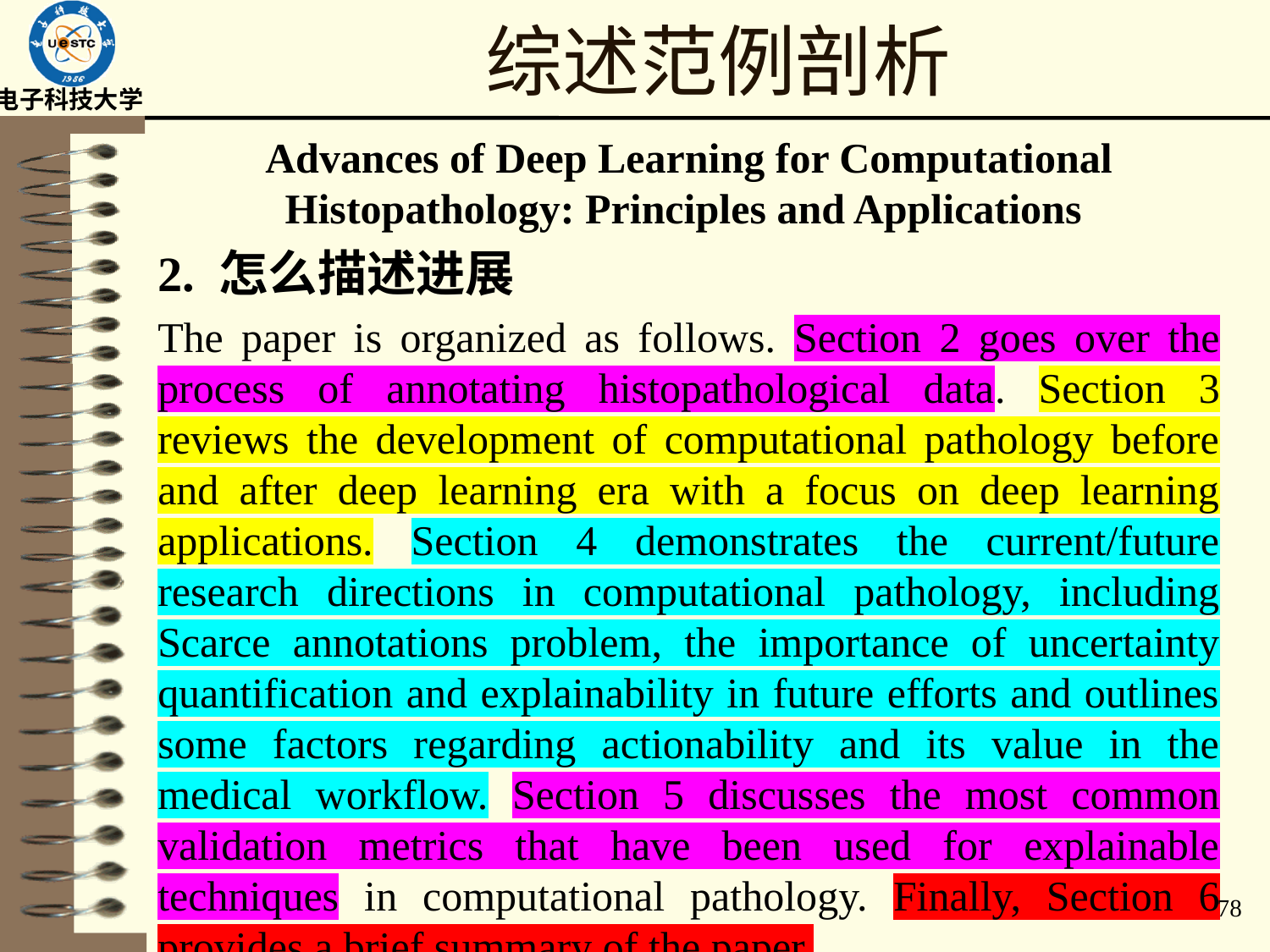

# 综述范例剖析
Advances of Deep Learning for Computational Histopathology: Principles and Applications
2. 怎么描述进展
The paper is organized as follows. Section 2 goes over the process of annotating histopathological data. Section 3 reviews the development of computational pathology before and after deep learning era with a focus on deep learning applications. Section 4 demonstrates the current/future research directions in computational pathology, including Scarce annotations problem, the importance of uncertainty quantification and explainability in future efforts and outlines some factors regarding actionability and its value in the medical workflow. Section 5 discusses the most common validation metrics that have been used for explainable techniques in computational pathology. Finally, Section 6 provides a brief summary of the paper.
78